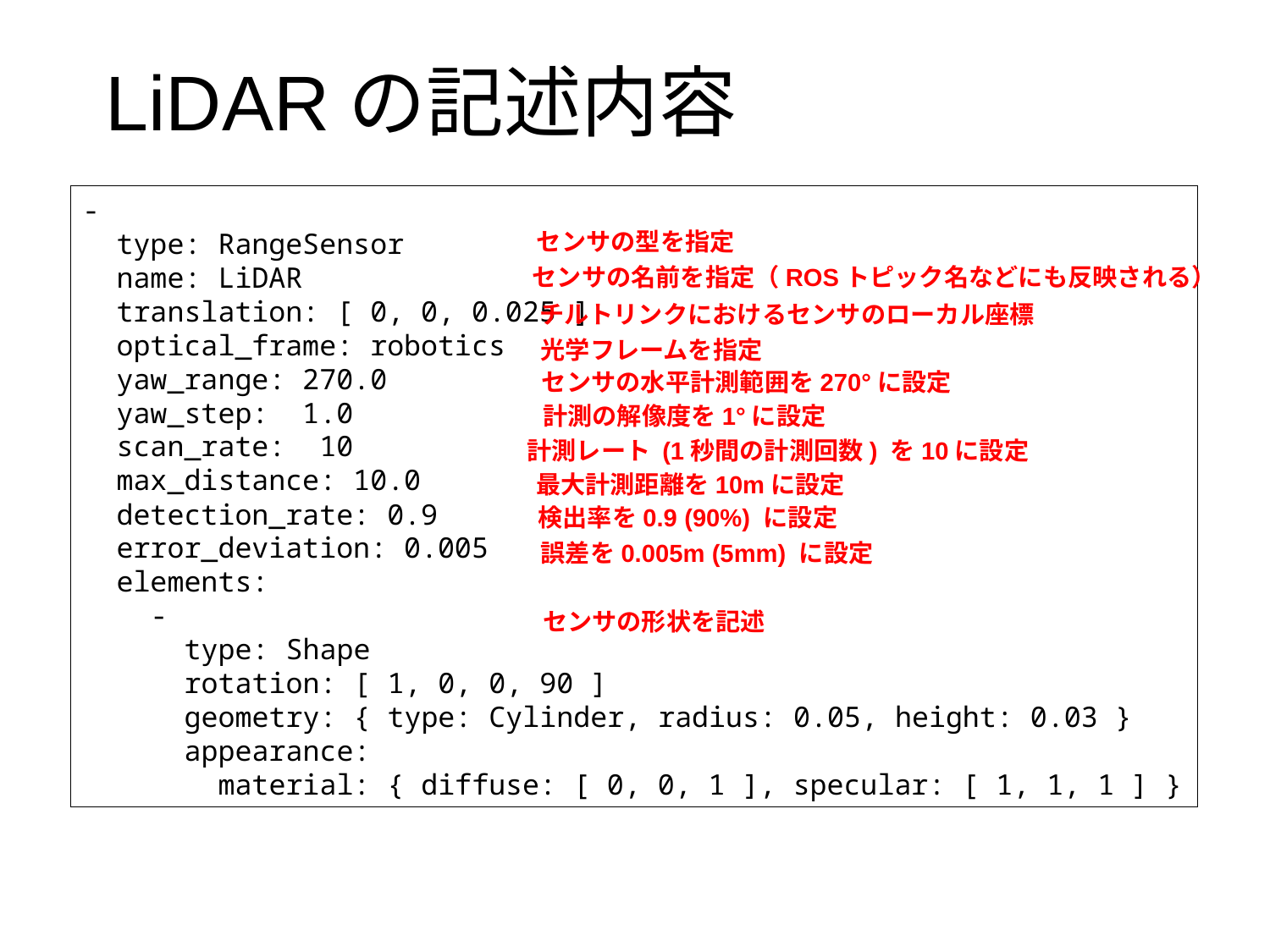

# LiDARの記述内容
-
  type: RangeSensor
  name: LiDAR
  translation: [ 0, 0, 0.025 ]
  optical_frame: robotics
  yaw_range: 270.0
  yaw_step:  1.0
  scan_rate:  10
  max_distance: 10.0
  detection_rate: 0.9
  error_deviation: 0.005
  elements:
    -
      type: Shape
      rotation: [ 1, 0, 0, 90 ]
      geometry: { type: Cylinder, radius: 0.05, height: 0.03 }
      appearance:
        material: { diffuse: [ 0, 0, 1 ], specular: [ 1, 1, 1 ] }
センサの型を指定
センサの名前を指定（ROSトピック名などにも反映される）
チルトリンクにおけるセンサのローカル座標
光学フレームを指定
センサの水平計測範囲を270°に設定
計測の解像度を1°に設定
計測レート (1秒間の計測回数) を10に設定
最大計測距離を10mに設定
検出率を0.9 (90%) に設定
誤差を0.005m (5mm) に設定
センサの形状を記述